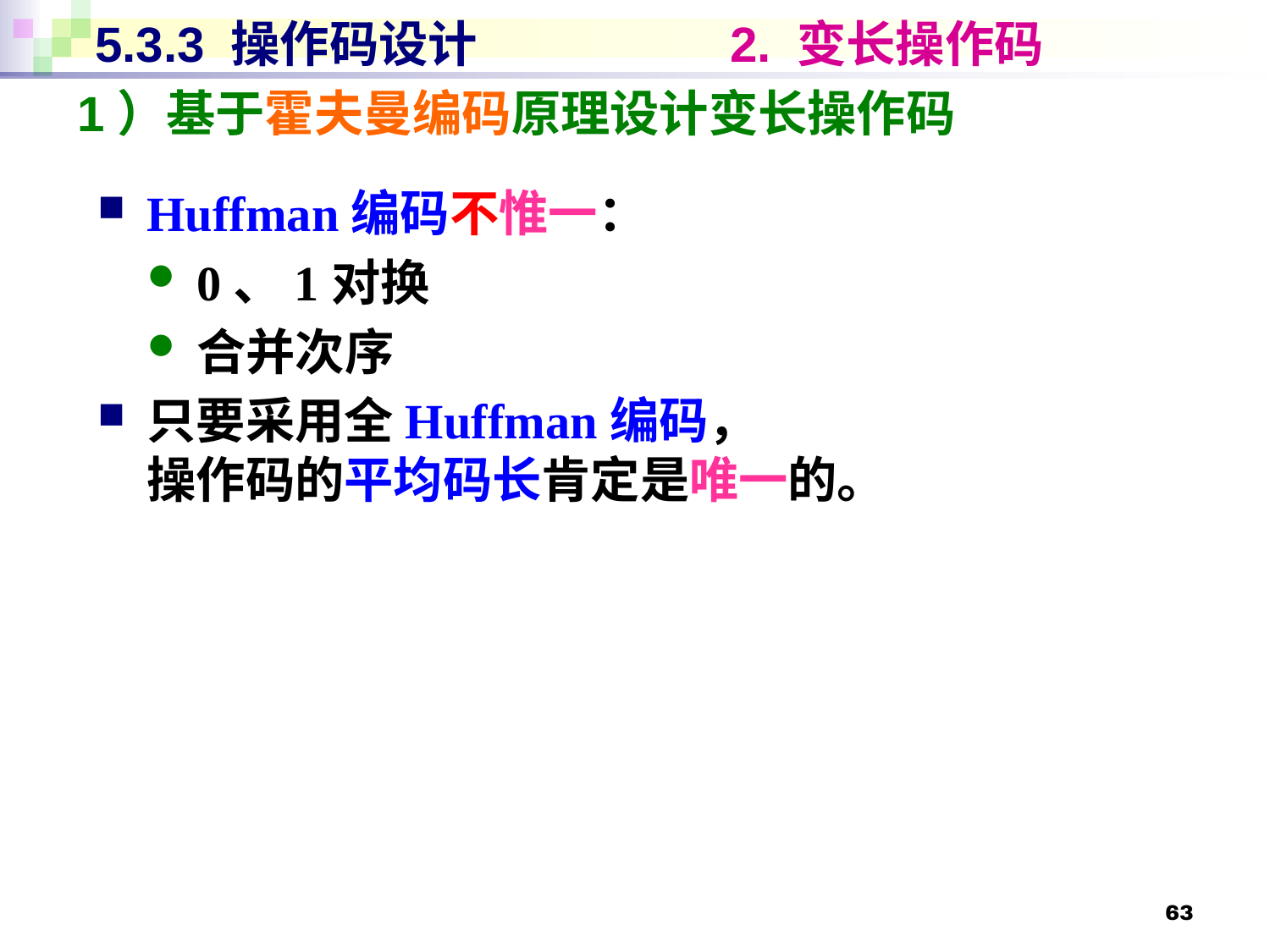

# 5.3.3 操作码设计		2. 变长操作码
1）基于霍夫曼编码原理设计变长操作码
Huffman编码不惟一：
0、1对换
合并次序
只要采用全Huffman编码，
操作码的平均码长肯定是唯一的。
63